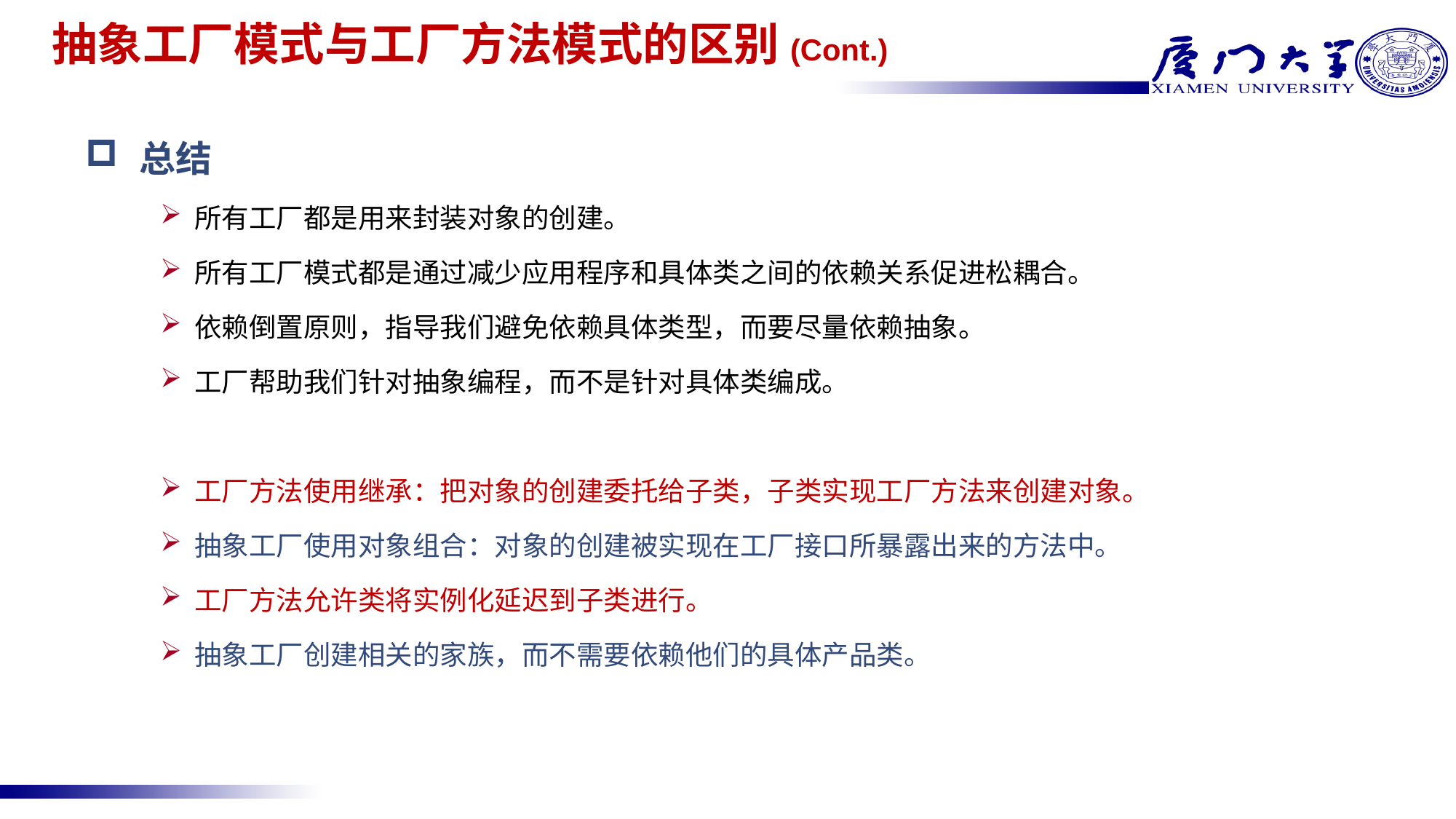

# 抽象工厂模式与工厂方法模式的区别(Cont.)
总结
所有工厂都是用来封装对象的创建。
所有工厂模式都是通过减少应用程序和具体类之间的依赖关系促进松耦合。
依赖倒置原则，指导我们避免依赖具体类型，而要尽量依赖抽象。
工厂帮助我们针对抽象编程，而不是针对具体类编成。

工厂方法使用继承：把对象的创建委托给子类，子类实现工厂方法来创建对象。
抽象工厂使用对象组合：对象的创建被实现在工厂接口所暴露出来的方法中。
工厂方法允许类将实例化延迟到子类进行。
抽象工厂创建相关的家族，而不需要依赖他们的具体产品类。